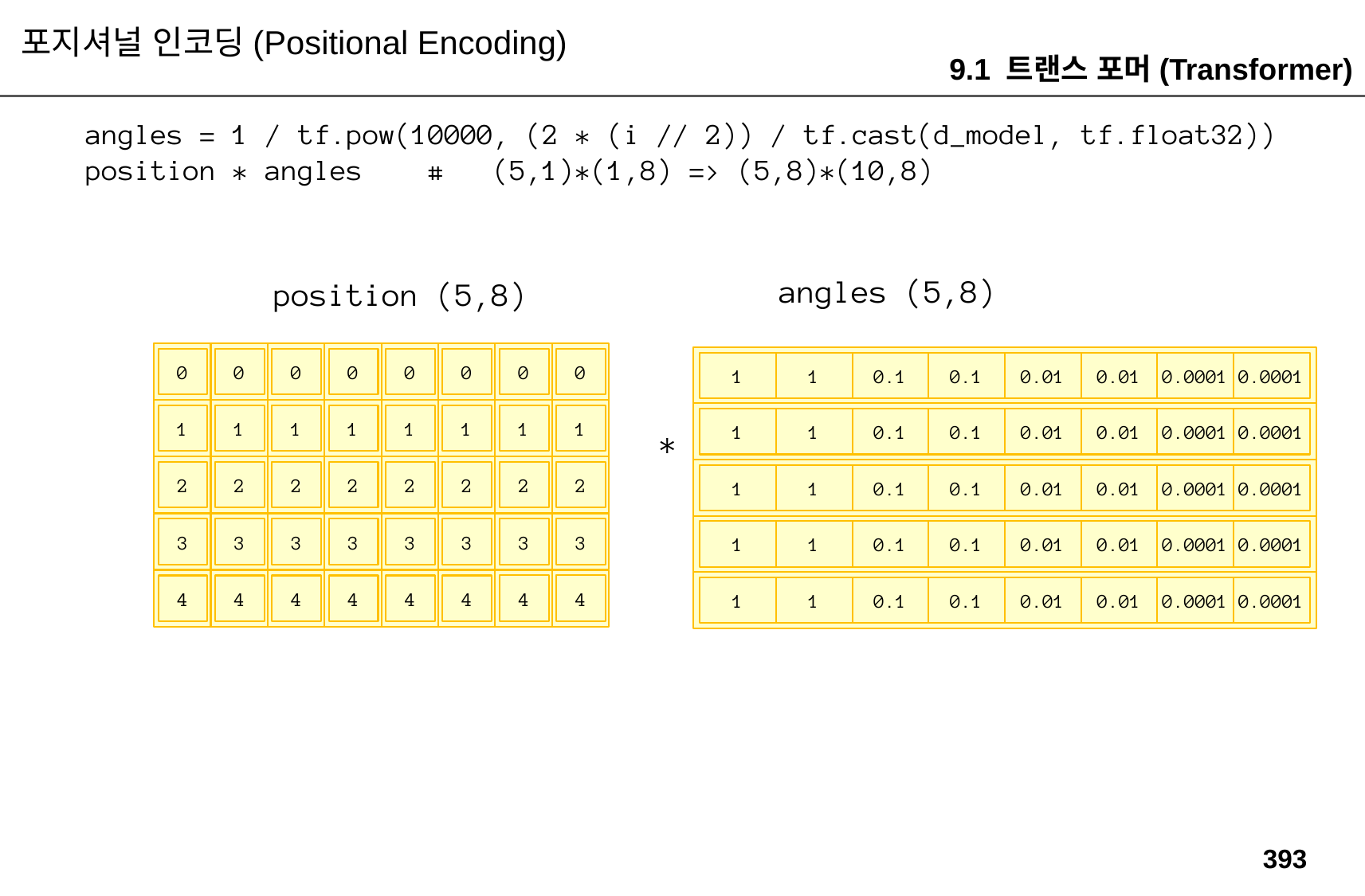

포지셔널 인코딩(Positional Encoding)
9.1 트랜스 포머(Transformer)
angles = 1 / tf.pow(10000, (2 * (i // 2)) / tf.cast(d_model, tf.float32))
position * angles    #   (5,1)*(1,8) => (5,8)*(10,8)
angles (5,8)
position (5,8)

0

1

2

3

4

0

1

2

3

4

0

1

2

3

4

0
0
0
0
0
1
1
0.1
0.1
0.01
0.01
0.0001
0.0001

1
1
1
1
1
1
1
0.1
0.1
0.01
0.01
0.0001
0.0001
*

2
2
2
2
2
1
1
0.1
0.1
0.01
0.01
0.0001
0.0001

3
3
3
3
3
1
1
0.1
0.1
0.01
0.01
0.0001
0.0001

4
4
4
4
4
1
1
0.1
0.1
0.01
0.01
0.0001
0.0001